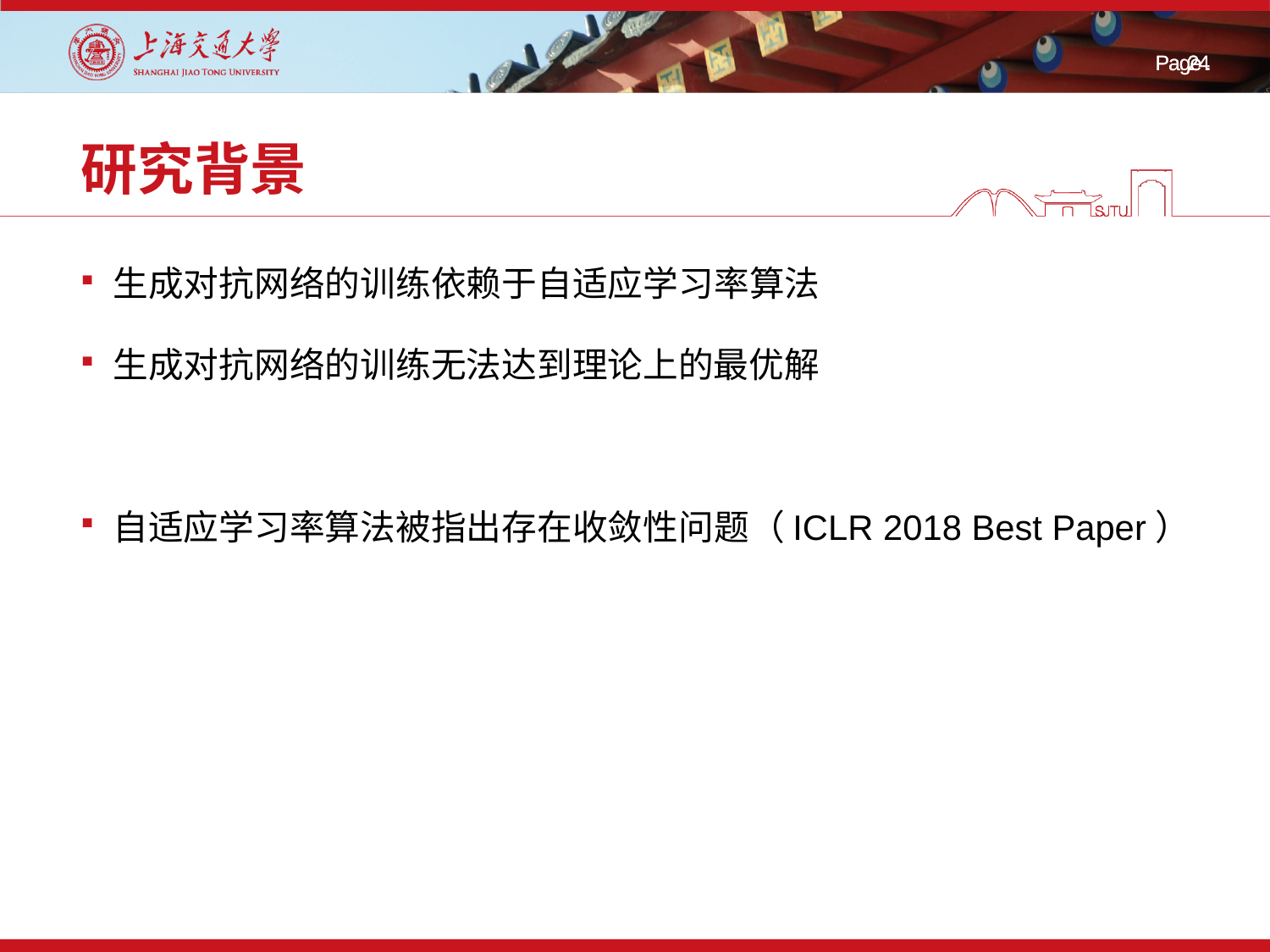

# 研究背景
生成对抗网络的训练依赖于自适应学习率算法
生成对抗网络的训练无法达到理论上的最优解

自适应学习率算法被指出存在收敛性问题（ICLR 2018 Best Paper）